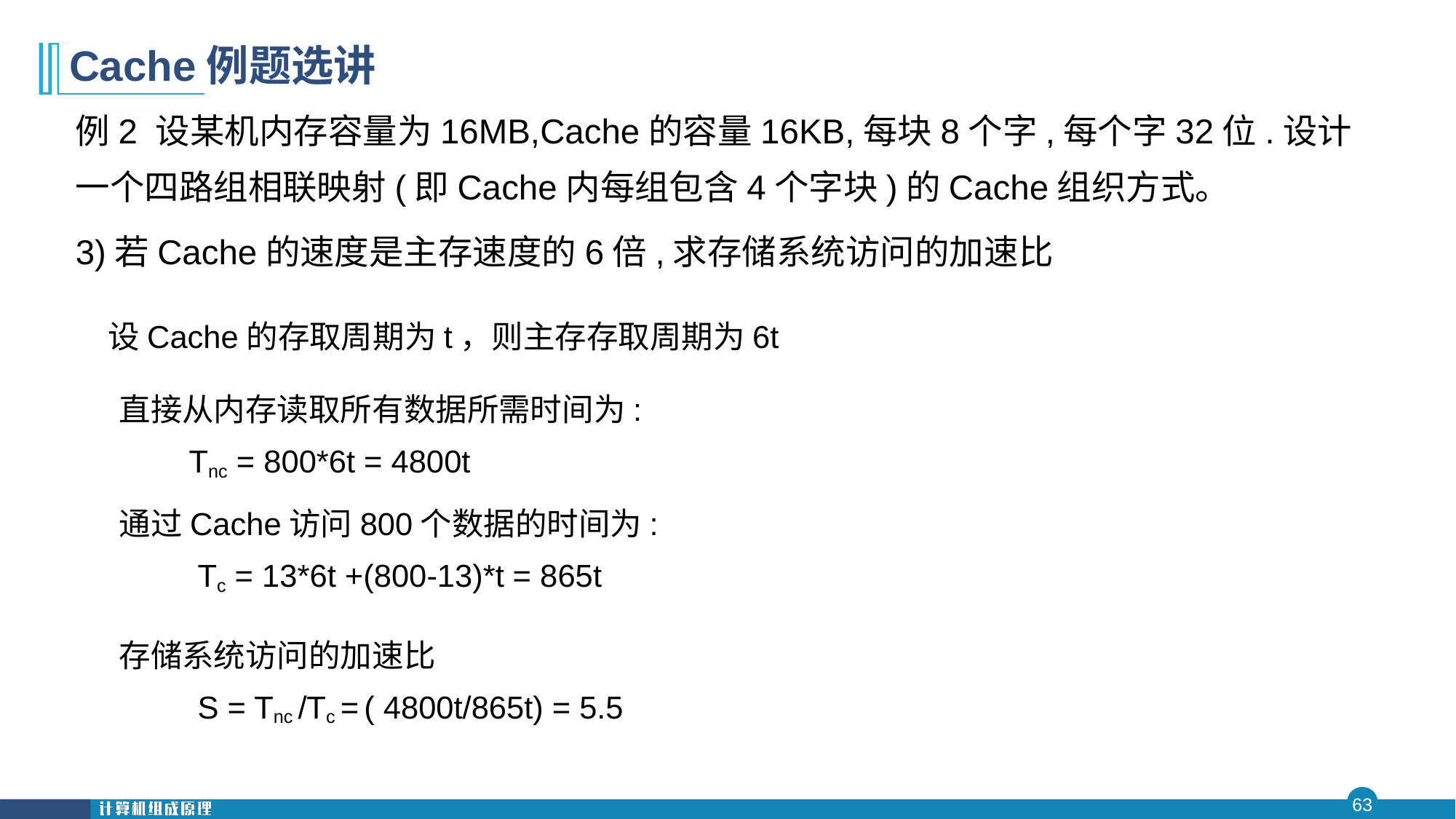

第四 章
# Cache例题选讲
例2 设某机内存容量为16MB,Cache的容量16KB,每块8个字,每个字32位.设计一个四路组相联映射(即Cache内每组包含4个字块)的Cache组织方式。
3)若Cache的速度是主存速度的6倍,求存储系统访问的加速比
 设Cache的存取周期为t，则主存存取周期为6t
直接从内存读取所有数据所需时间为:
        Tnc = 800*6t = 4800t
通过Cache访问800个数据的时间为:
         Tc = 13*6t +(800-13)*t = 865t
存储系统访问的加速比
         S = Tnc /Tc = ( 4800t/865t) = 5.5